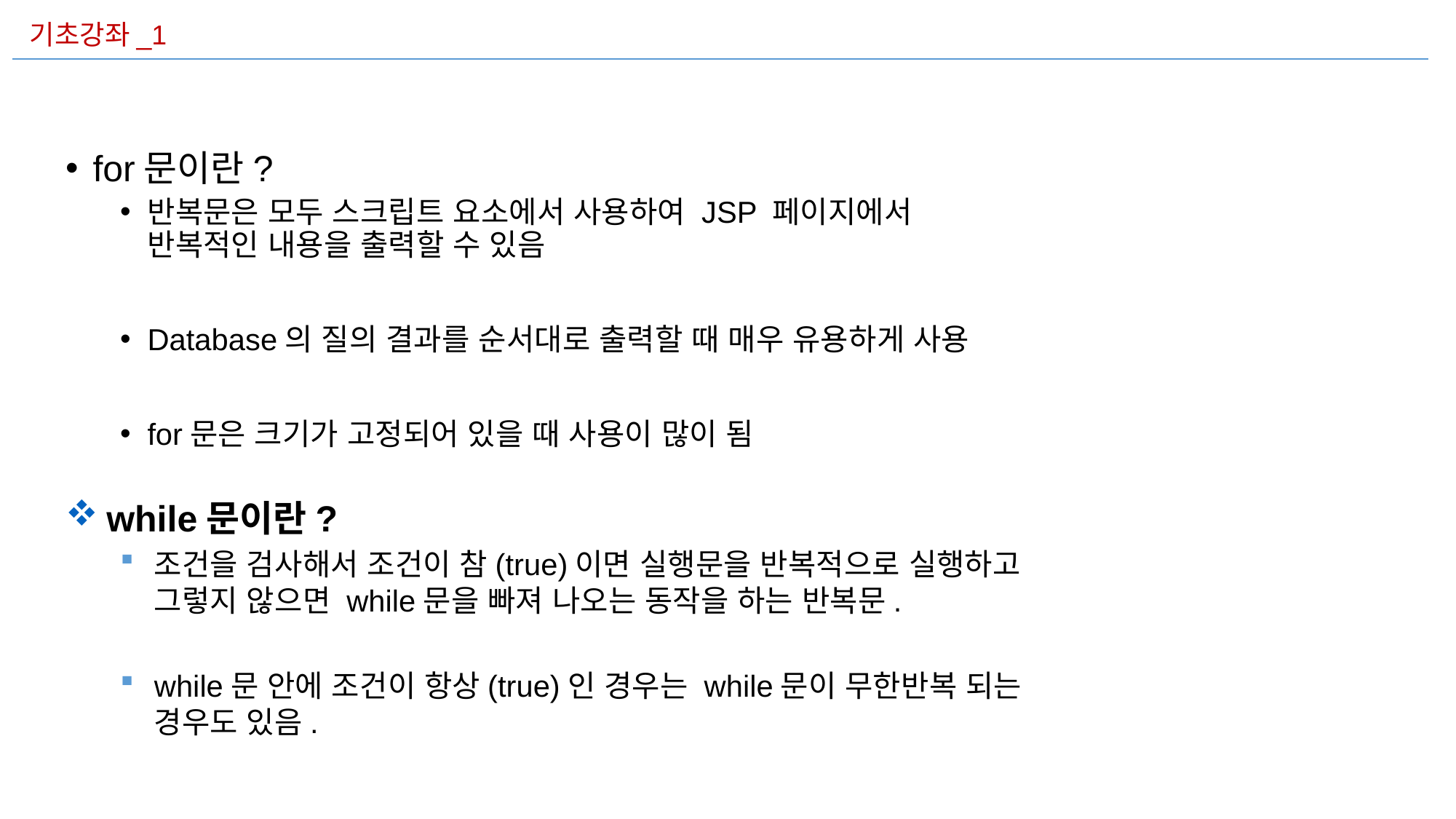

기초강좌_1
for문이란?
반복문은 모두 스크립트 요소에서 사용하여 JSP 페이지에서 반복적인 내용을 출력할 수 있음

Database의 질의 결과를 순서대로 출력할 때 매우 유용하게 사용

for문은 크기가 고정되어 있을 때 사용이 많이 됨

while문이란?
조건을 검사해서 조건이 참(true)이면 실행문을 반복적으로 실행하고 그렇지 않으면 while문을 빠져 나오는 동작을 하는 반복문.

while문 안에 조건이 항상(true)인 경우는 while문이 무한반복 되는 경우도 있음.